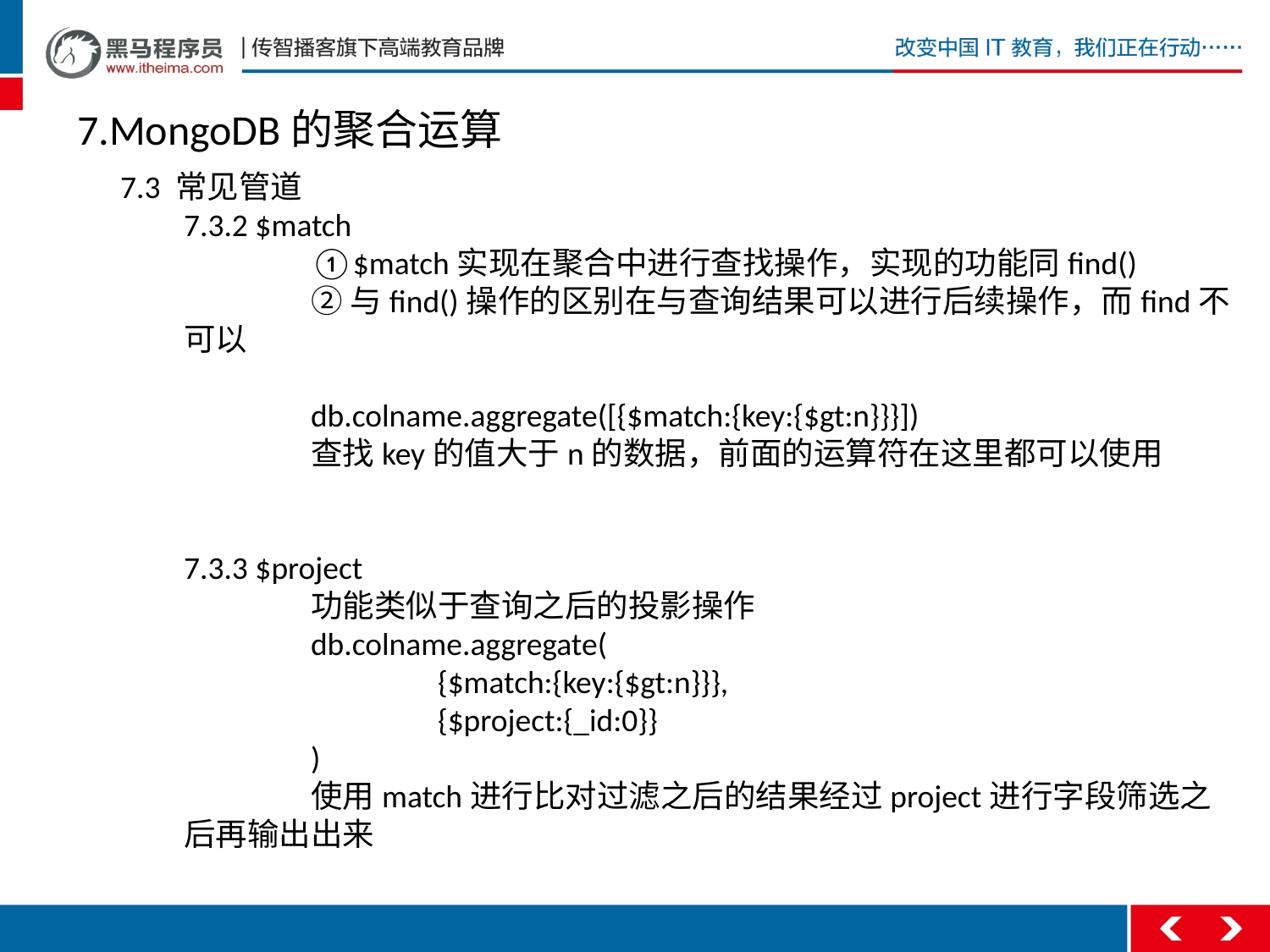

7.MongoDB的聚合运算
7.3 常见管道
7.3.2 $match
	①$match实现在聚合中进行查找操作，实现的功能同find()
	②与find()操作的区别在与查询结果可以进行后续操作，而find不可以

	db.colname.aggregate([{$match:{key:{$gt:n}}}])
	查找key的值大于n的数据，前面的运算符在这里都可以使用

7.3.3 $project
	功能类似于查询之后的投影操作
	db.colname.aggregate(
		{$match:{key:{$gt:n}}},
		{$project:{_id:0}}
	)
	使用match进行比对过滤之后的结果经过project进行字段筛选之后再输出出来